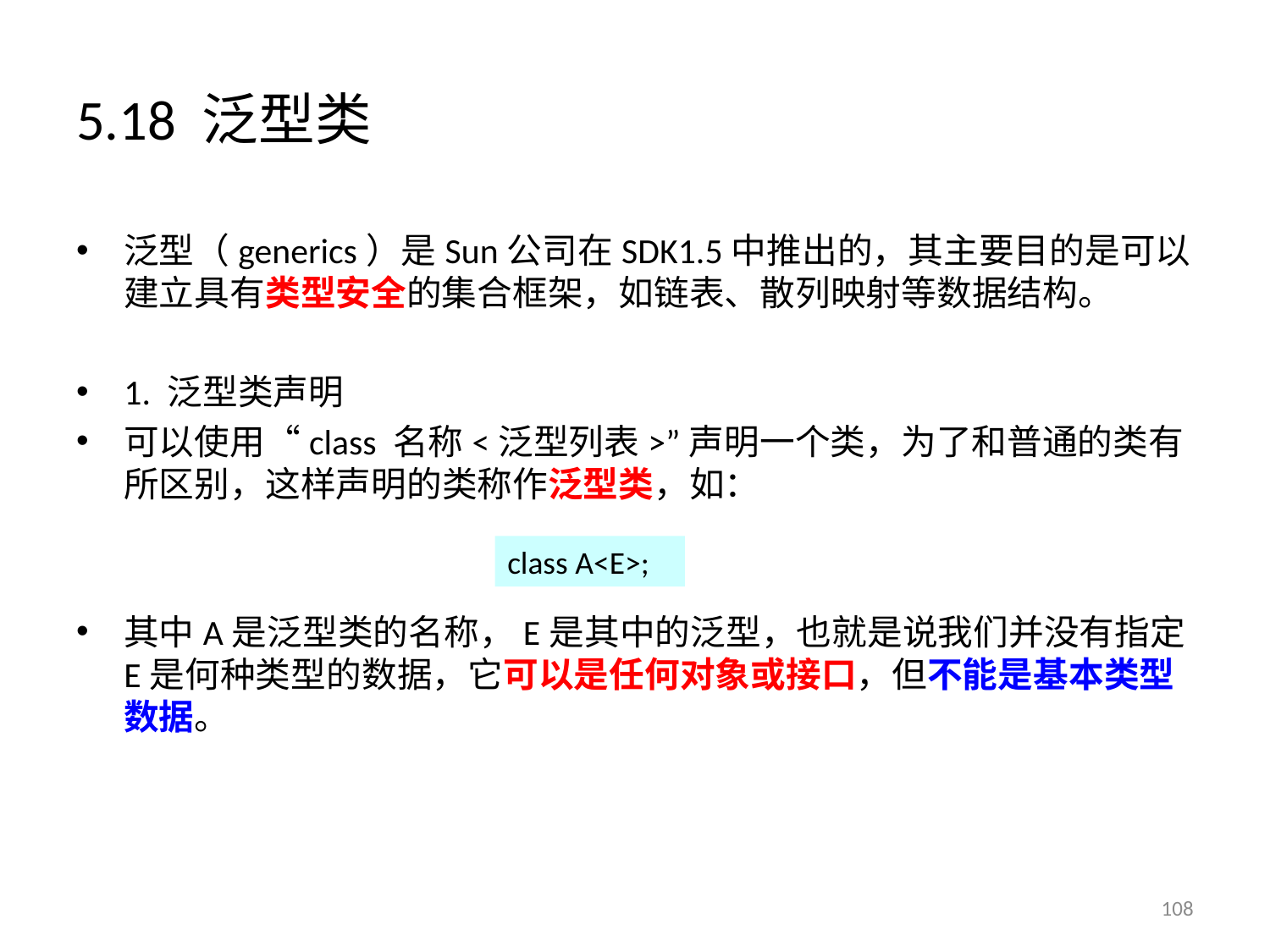

# 5.18 泛型类
泛型（generics）是Sun公司在SDK1.5中推出的，其主要目的是可以建立具有类型安全的集合框架，如链表、散列映射等数据结构。

1. 泛型类声明
可以使用“class 名称<泛型列表>”声明一个类，为了和普通的类有所区别，这样声明的类称作泛型类，如：

其中A是泛型类的名称，E是其中的泛型，也就是说我们并没有指定E是何种类型的数据，它可以是任何对象或接口，但不能是基本类型数据。
class A<E>;
108